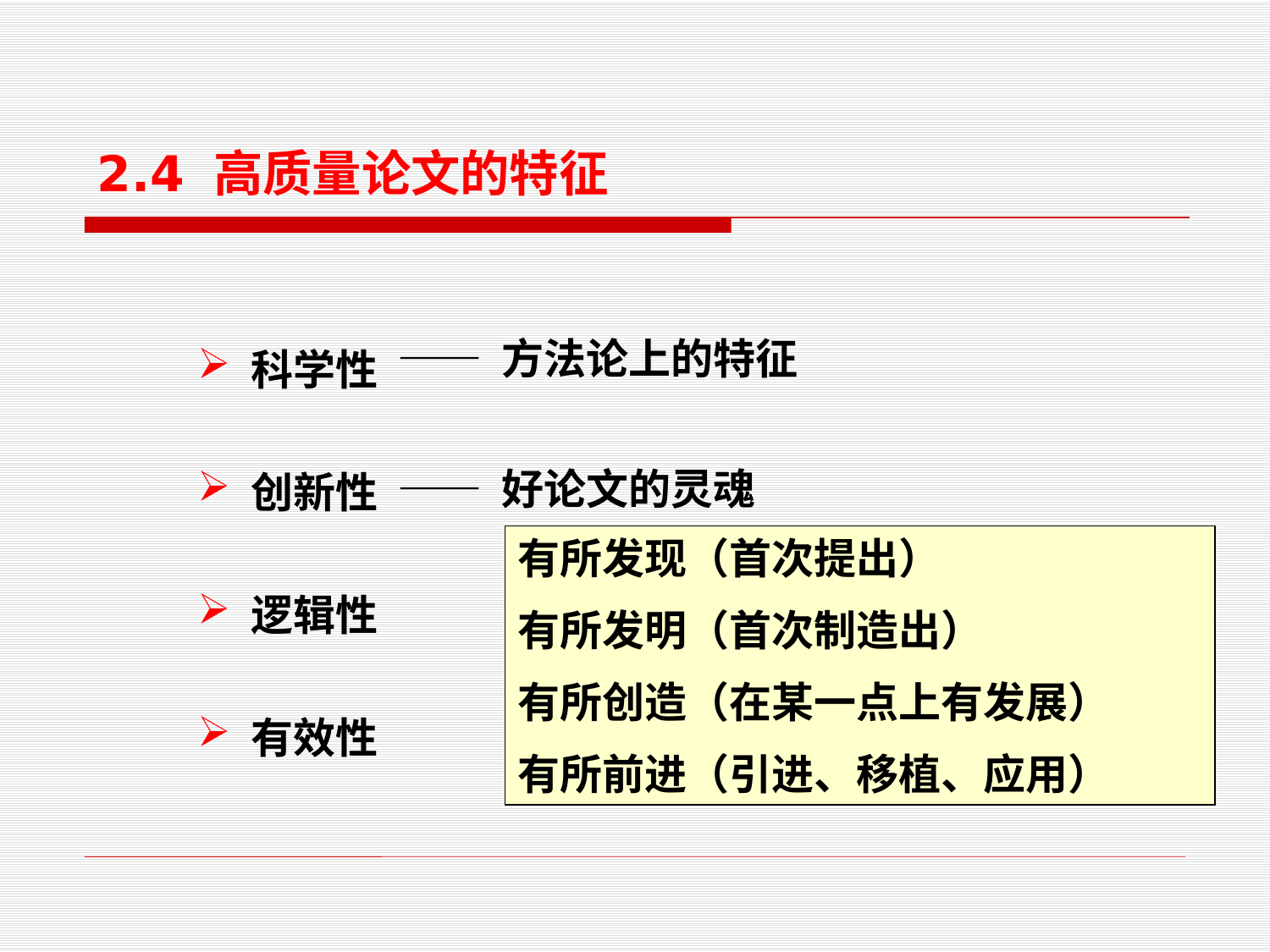

2.4 高质量论文的特征
 科学性
 创新性
 逻辑性
 有效性
—— 方法论上的特征
—— 好论文的灵魂
有所发现（首次提出）
有所发明（首次制造出）
有所创造（在某一点上有发展）
有所前进（引进、移植、应用）